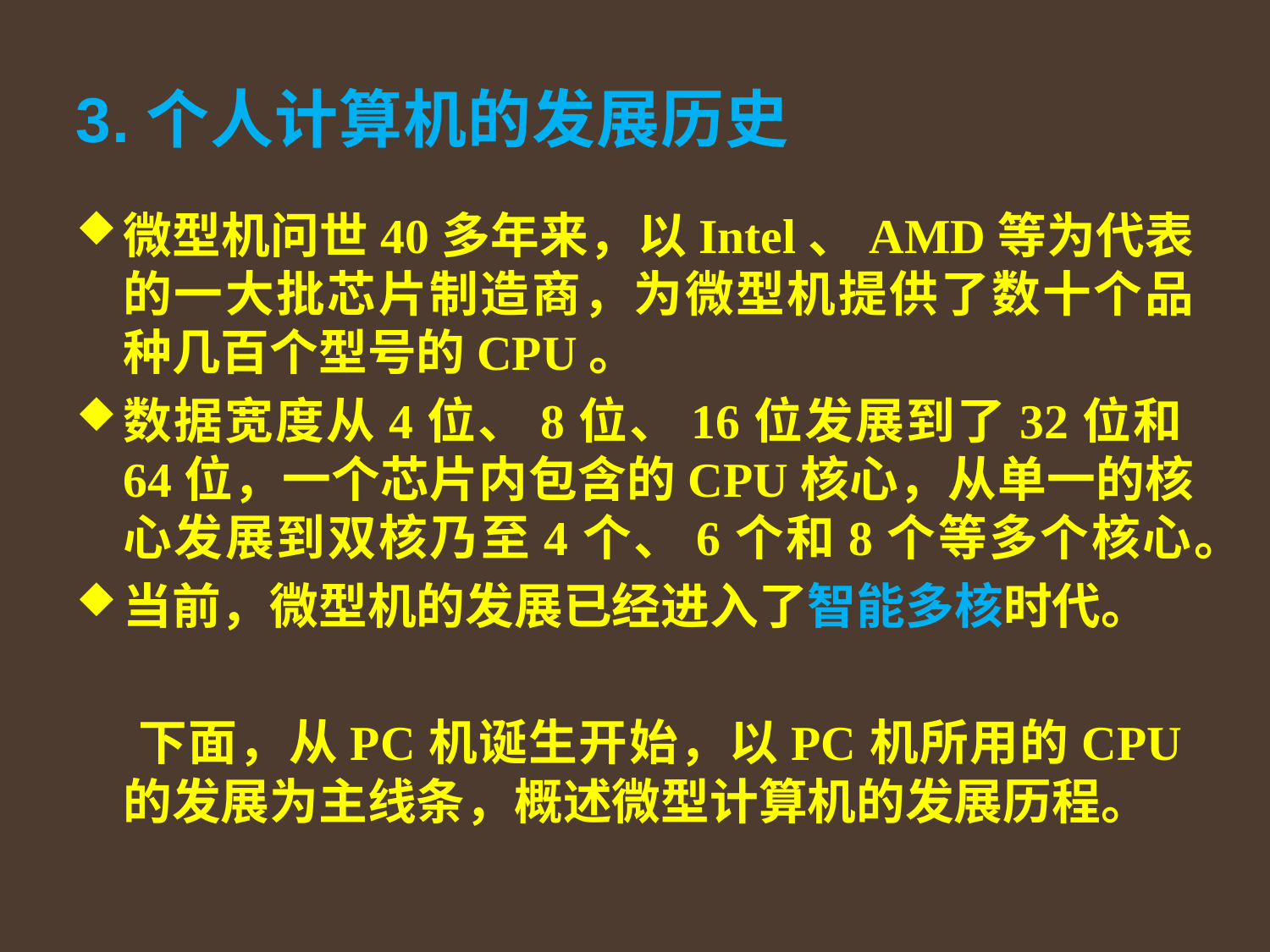

# 3.个人计算机的发展历史
微型机问世40多年来，以Intel、AMD等为代表的一大批芯片制造商，为微型机提供了数十个品种几百个型号的CPU。
数据宽度从4位、8位、16位发展到了32位和64位，一个芯片内包含的CPU核心，从单一的核心发展到双核乃至4个、6个和8个等多个核心。
当前，微型机的发展已经进入了智能多核时代。

    下面，从PC机诞生开始，以PC机所用的CPU的发展为主线条，概述微型计算机的发展历程。